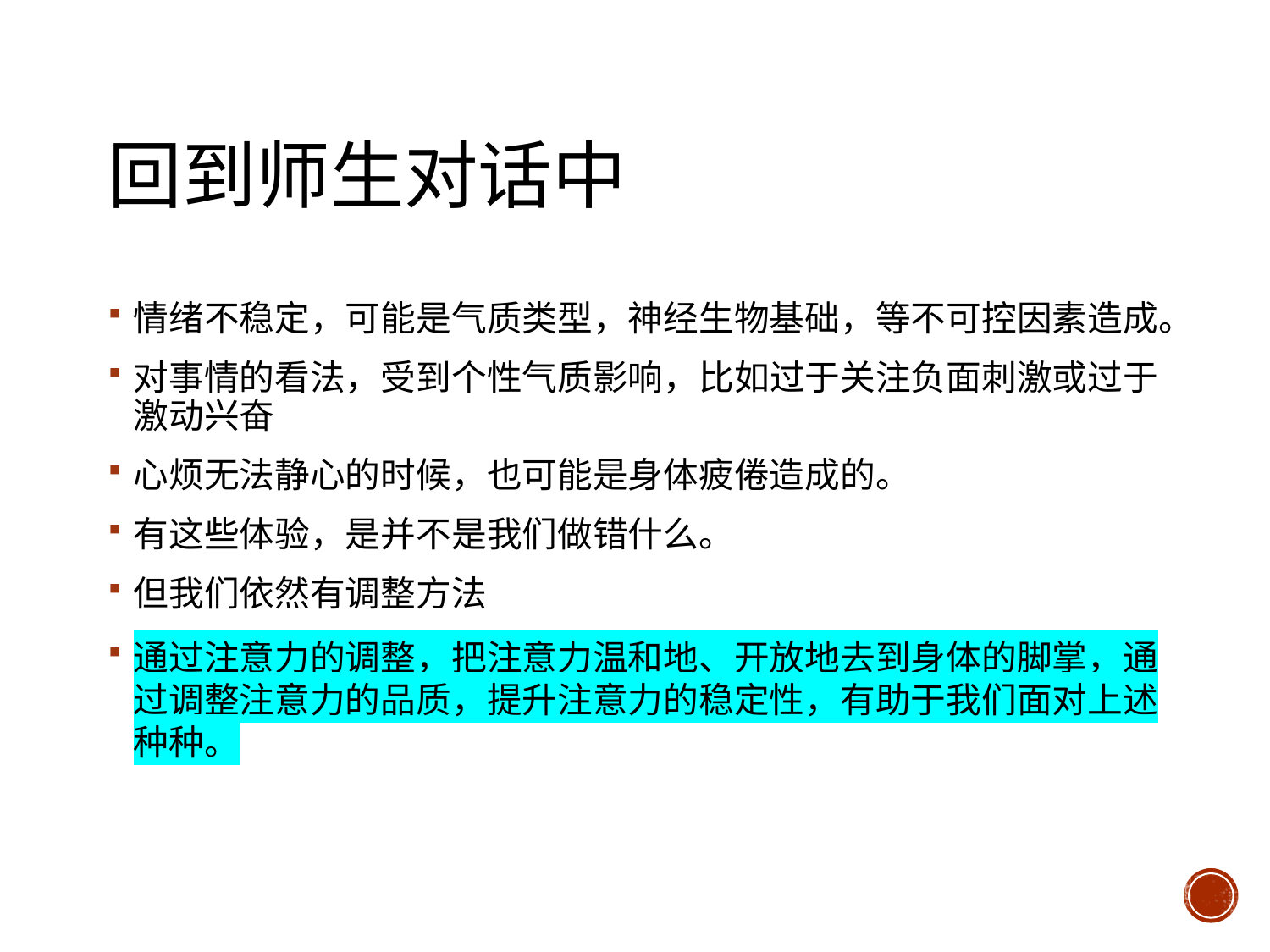

# 回到师生对话中
情绪不稳定，可能是气质类型，神经生物基础，等不可控因素造成。
对事情的看法，受到个性气质影响，比如过于关注负面刺激或过于激动兴奋
心烦无法静心的时候，也可能是身体疲倦造成的。
有这些体验，是并不是我们做错什么。
但我们依然有调整方法
通过注意力的调整，把注意力温和地、开放地去到身体的脚掌，通过调整注意力的品质，提升注意力的稳定性，有助于我们面对上述种种。